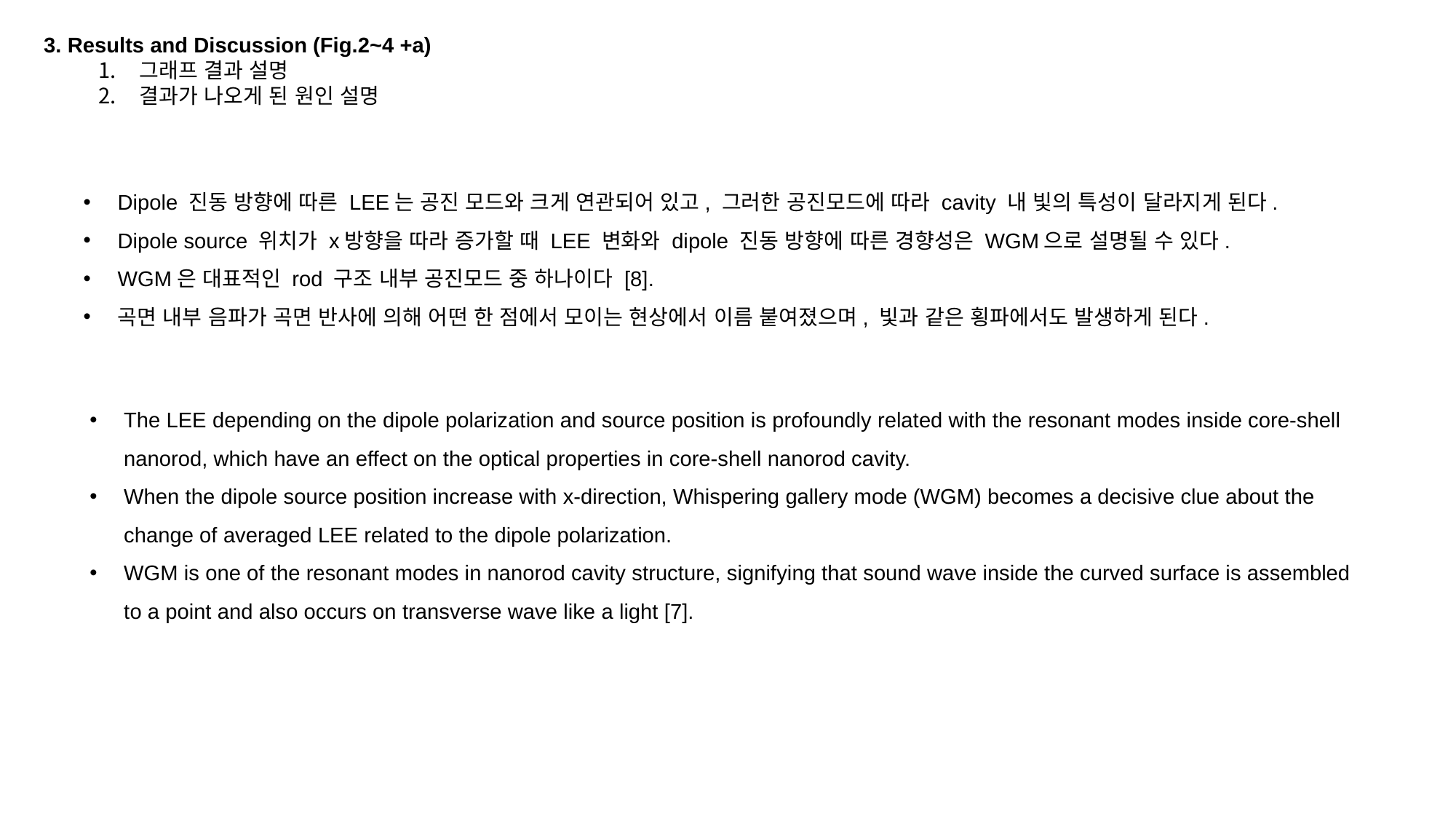

3. Results and Discussion (Fig.2~4 +a)
그래프 결과 설명
결과가 나오게 된 원인 설명
Dipole 진동 방향에 따른 LEE는 공진 모드와 크게 연관되어 있고, 그러한 공진모드에 따라 cavity 내 빛의 특성이 달라지게 된다.
Dipole source 위치가 x방향을 따라 증가할 때 LEE 변화와 dipole 진동 방향에 따른 경향성은 WGM으로 설명될 수 있다.
WGM은 대표적인 rod 구조 내부 공진모드 중 하나이다 [8].
곡면 내부 음파가 곡면 반사에 의해 어떤 한 점에서 모이는 현상에서 이름 붙여졌으며, 빛과 같은 횡파에서도 발생하게 된다.
The LEE depending on the dipole polarization and source position is profoundly related with the resonant modes inside core-shell nanorod, which have an effect on the optical properties in core-shell nanorod cavity.
When the dipole source position increase with x-direction, Whispering gallery mode (WGM) becomes a decisive clue about the change of averaged LEE related to the dipole polarization.
WGM is one of the resonant modes in nanorod cavity structure, signifying that sound wave inside the curved surface is assembled to a point and also occurs on transverse wave like a light [7].